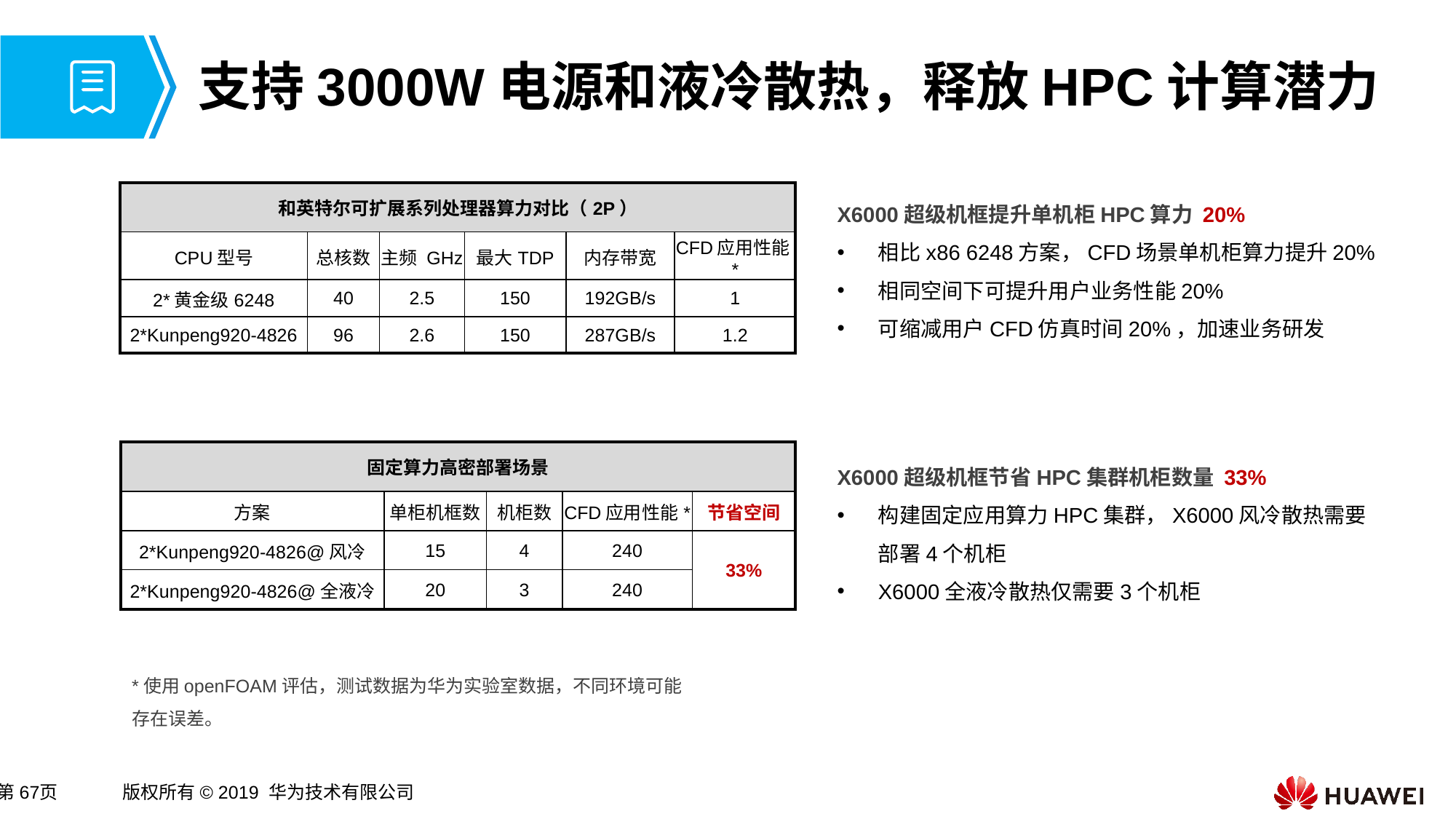

支持3000W电源和液冷散热，释放HPC计算潜力
| 和英特尔可扩展系列处理器算力对比（2P） |  |  |  |  |  |
| --- | --- | --- | --- | --- | --- |
| CPU型号 | 总核数 | 主频 GHz | 最大TDP | 内存带宽 | CFD应用性能\* |
| 2\*黄金级6248 | 40 | 2.5 | 150 | 192GB/s | 1 |
| 2\*Kunpeng920-4826 | 96 | 2.6 | 150 | 287GB/s | 1.2 |
X6000超级机框提升单机柜HPC算力 20%
相比x86 6248方案，CFD场景单机柜算力提升20%
相同空间下可提升用户业务性能20%
可缩减用户CFD仿真时间20%，加速业务研发

| 固定算力高密部署场景 |  |  |  |  |
| --- | --- | --- | --- | --- |
| 方案 | 单柜机框数 | 机柜数 | CFD应用性能\* | 节省空间 |
| 2\*Kunpeng920-4826@风冷 | 15 | 4 | 240 | 33% |
| 2\*Kunpeng920-4826@全液冷 | 20 | 3 | 240 |  |
X6000超级机框节省HPC集群机柜数量 33%
构建固定应用算力HPC集群，X6000风冷散热需要部署4个机柜
X6000全液冷散热仅需要3个机柜
*使用openFOAM评估，测试数据为华为实验室数据，不同环境可能存在误差。